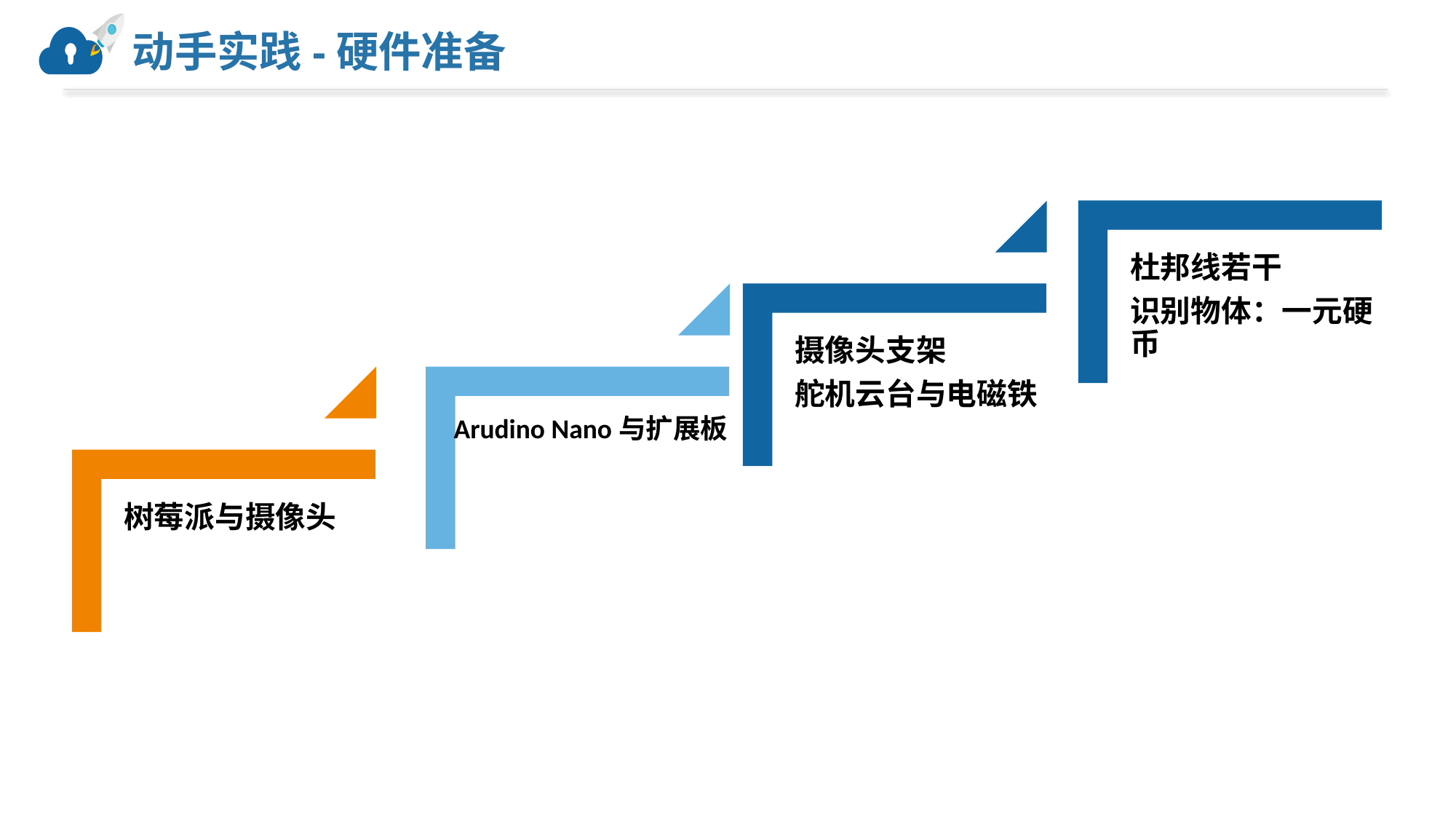

# 动手实践-硬件准备
树莓派与摄像头
Arudino Nano与扩展板
摄像头支架
舵机云台与电磁铁
杜邦线若干
识别物体：一元硬币